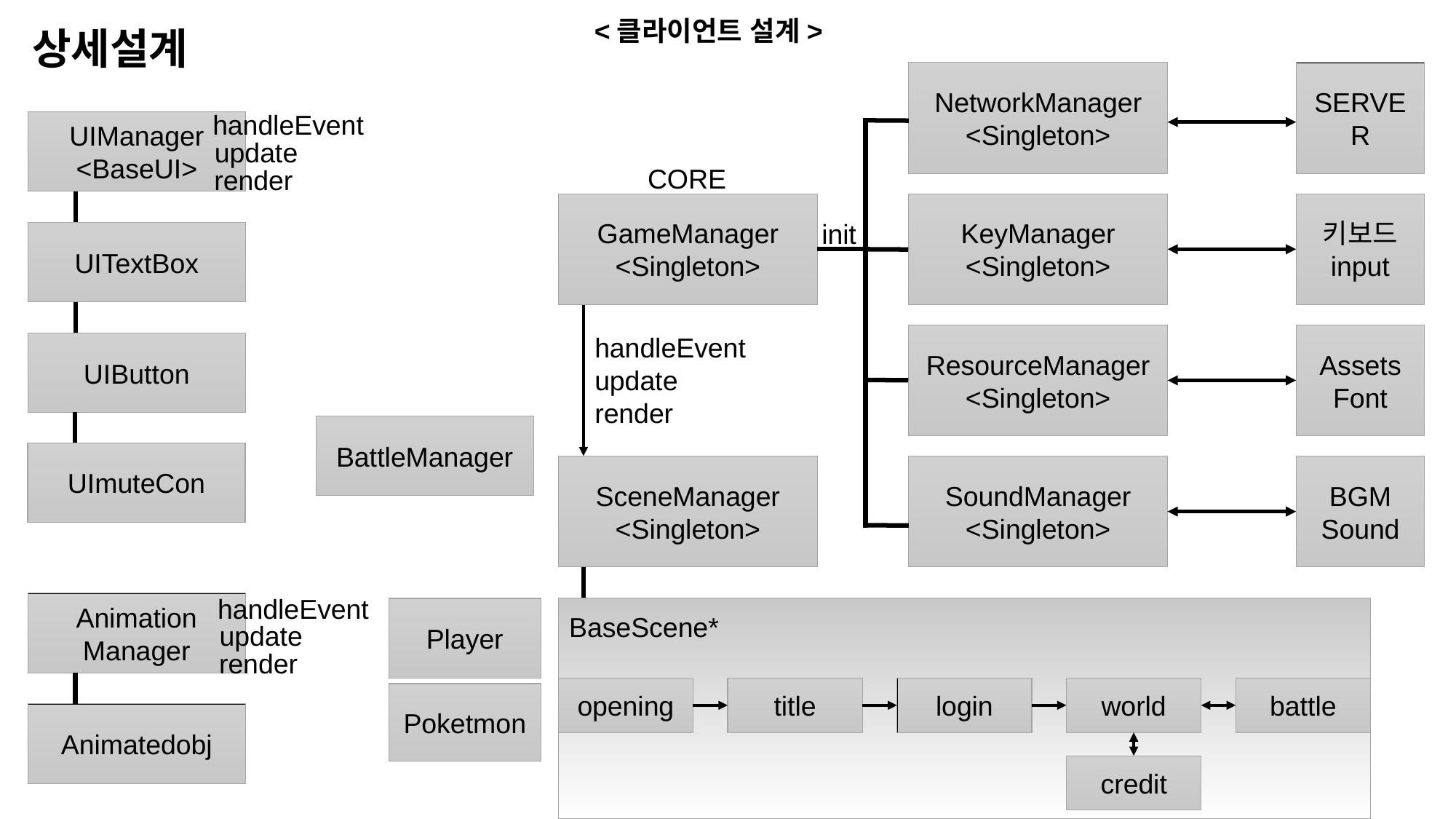

<클라이언트 설계>
상세설계
NetworkManager
<Singleton>
SERVER
handleEvent
UIManager
<BaseUI>
update
CORE
render
GameManager
<Singleton>
KeyManager
<Singleton>
키보드
input
init
UITextBox
handleEvent
update
render
ResourceManager
<Singleton>
Assets
Font
UIButton
BattleManager
UImuteCon
SceneManager
<Singleton>
SoundManager
<Singleton>
BGM
Sound
handleEvent
Animation
Manager
BaseScene*

Player
update
render
world
battle
title
login
opening
Poketmon
Animatedobj
credit